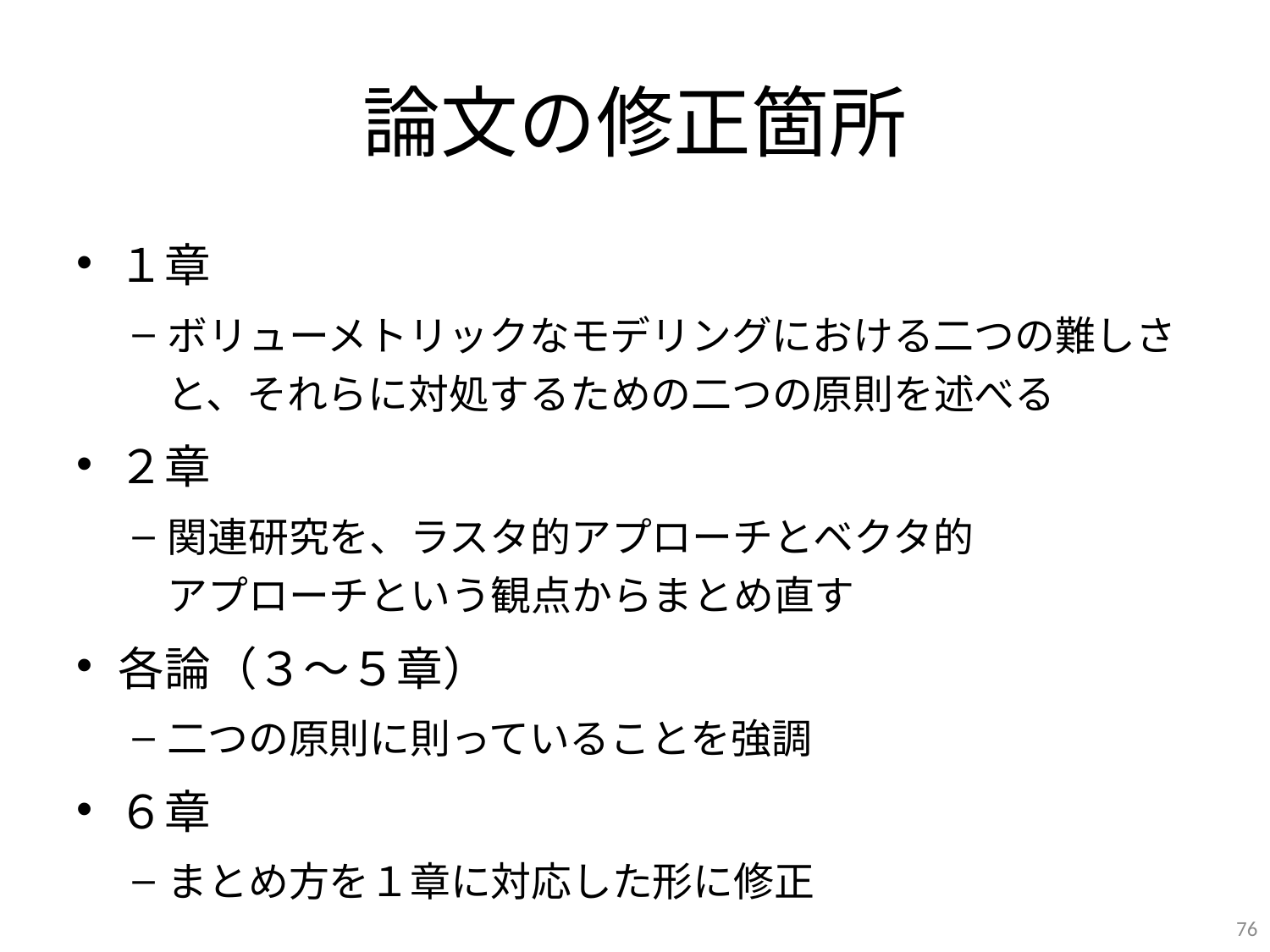

# 論文の修正箇所
１章
ボリューメトリックなモデリングにおける二つの難しさと、それらに対処するための二つの原則を述べる
２章
関連研究を、ラスタ的アプローチとベクタ的
アプローチという観点からまとめ直す
各論（３～５章）
二つの原則に則っていることを強調
６章
まとめ方を１章に対応した形に修正
76